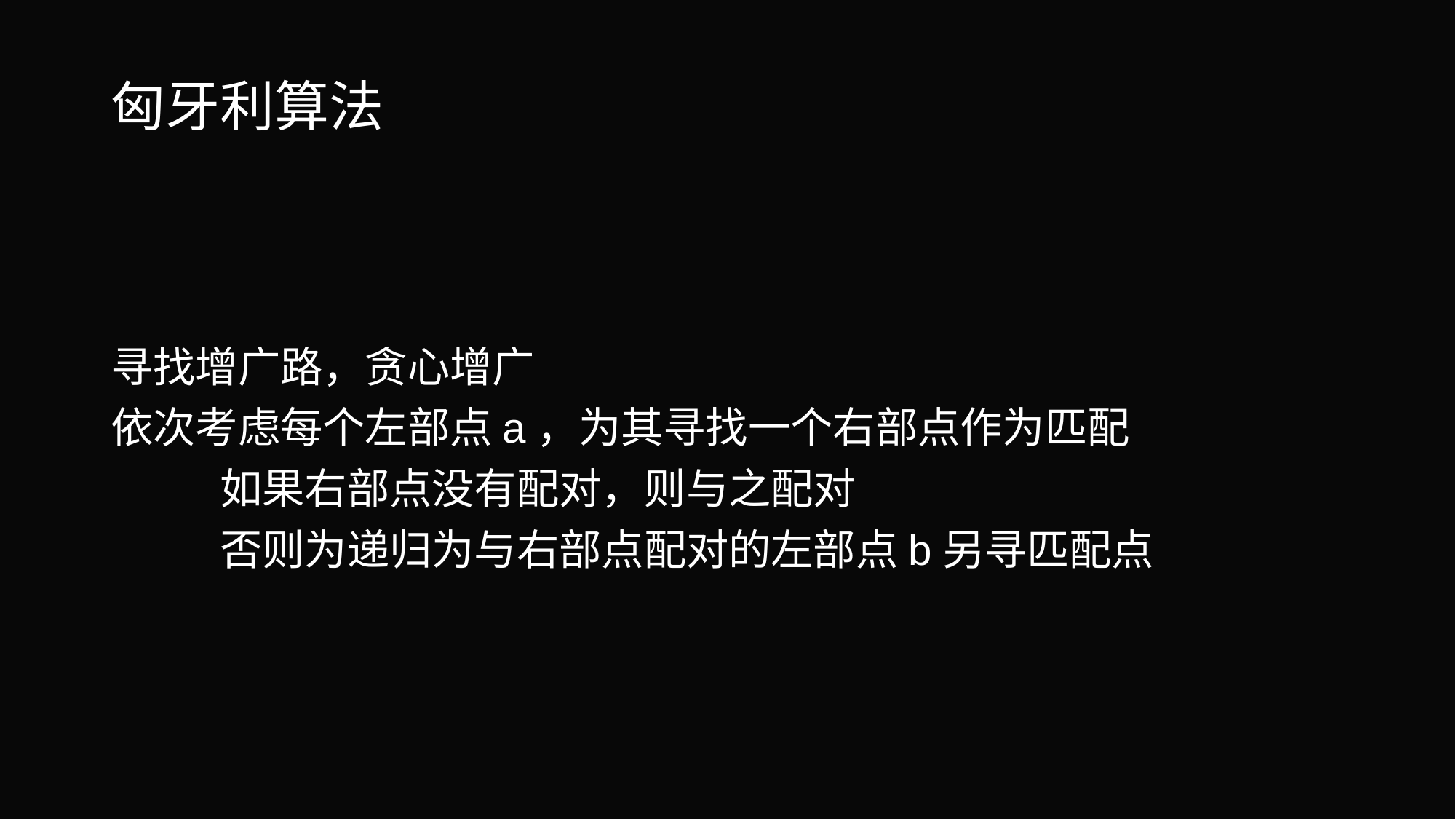

# 匈牙利算法
寻找增广路，贪心增广
依次考虑每个左部点a，为其寻找一个右部点作为匹配
	如果右部点没有配对，则与之配对
	否则为递归为与右部点配对的左部点b另寻匹配点